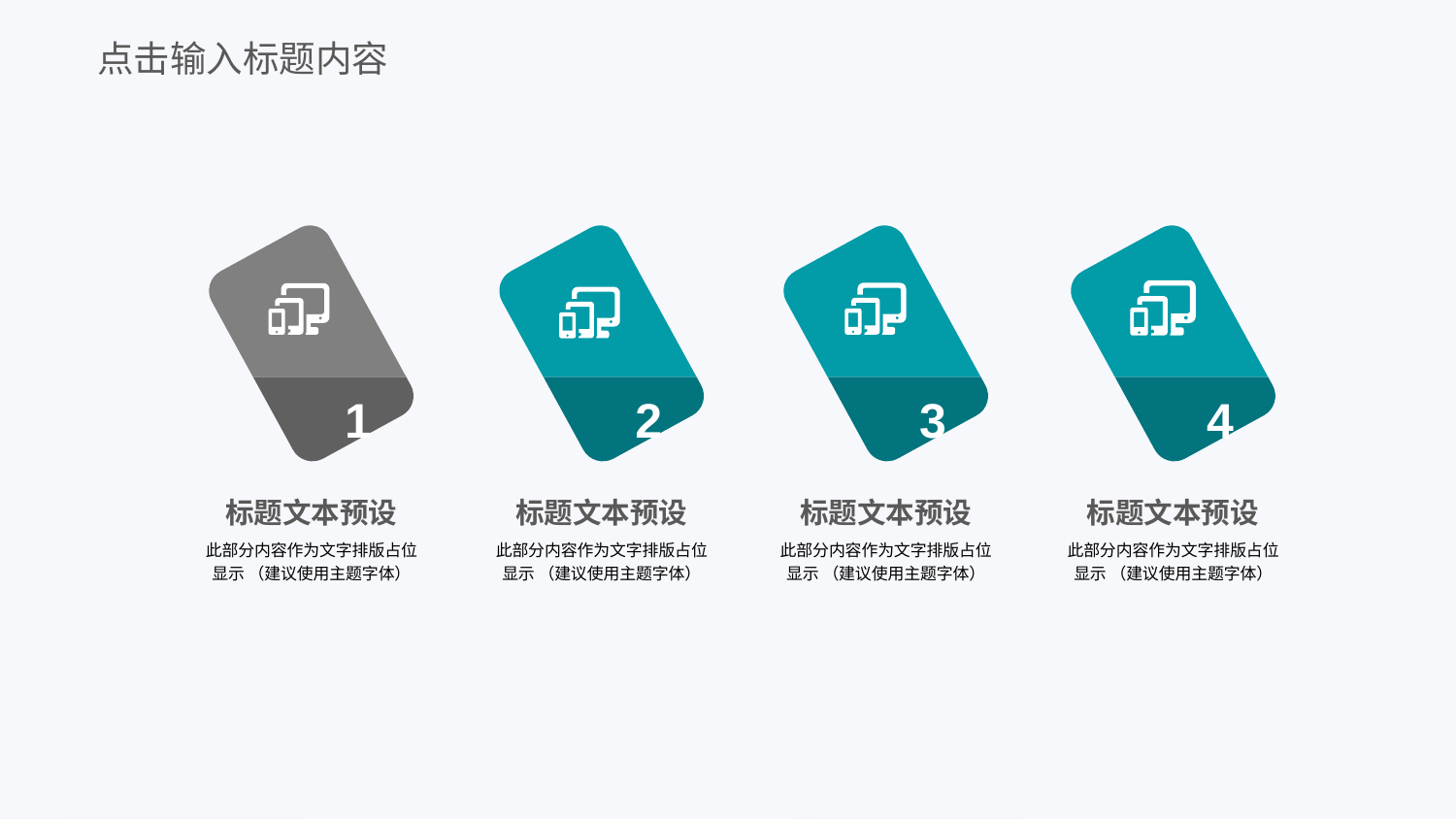

点击输入标题内容

1
标题文本预设
此部分内容作为文字排版占位显示 （建议使用主题字体）

2
标题文本预设
此部分内容作为文字排版占位显示 （建议使用主题字体）

3
标题文本预设
此部分内容作为文字排版占位显示 （建议使用主题字体）

4
标题文本预设
此部分内容作为文字排版占位显示 （建议使用主题字体）